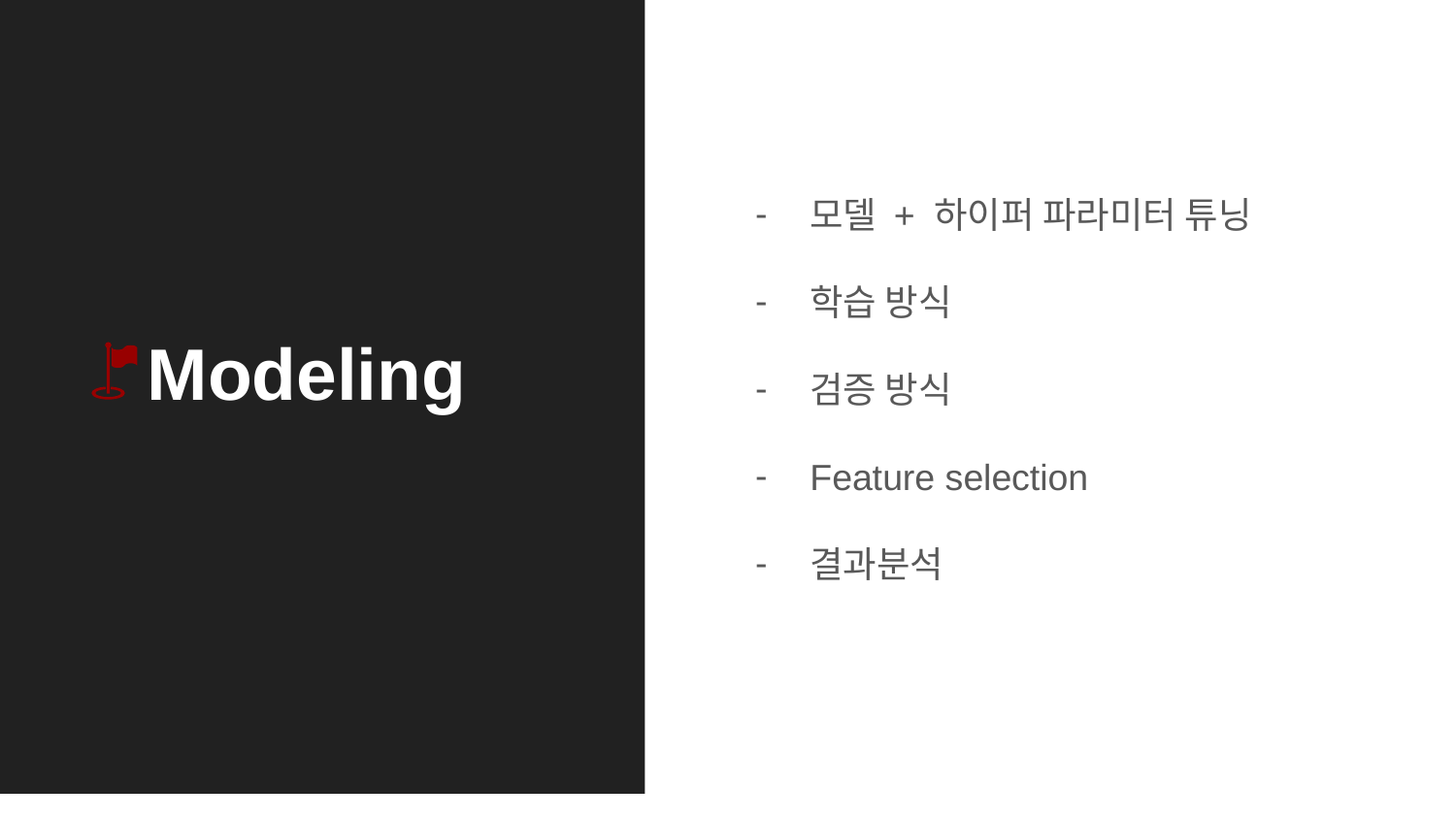

모델 + 하이퍼 파라미터 튜닝

학습 방식

검증 방식

Feature selection

결과분석
Modeling